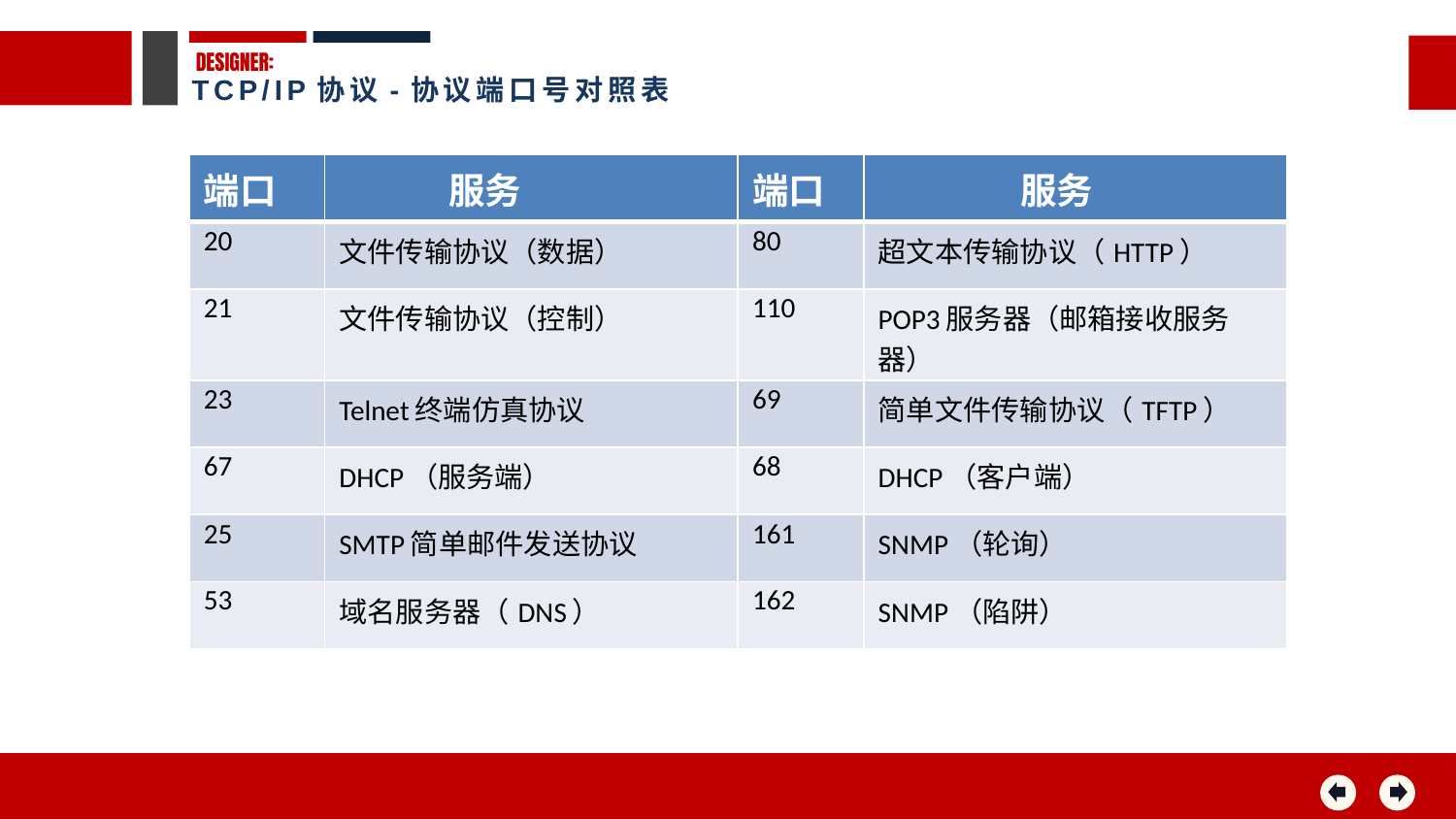

DESIGNER:
TCP/IP协议-协议端口号对照表

| 端口 | 服务 | 端口 | 服务 |
| --- | --- | --- | --- |
| 20 | 文件传输协议（数据） | 80 | 超文本传输协议（HTTP） |
| 21 | 文件传输协议（控制） | 110 | POP3服务器（邮箱接收服务器） |
| 23 | Telnet终端仿真协议 | 69 | 简单文件传输协议（TFTP） |
| 67 | DHCP（服务端） | 68 | DHCP（客户端） |
| 25 | SMTP简单邮件发送协议 | 161 | SNMP（轮询） |
| 53 | 域名服务器（DNS） | 162 | SNMP（陷阱） |